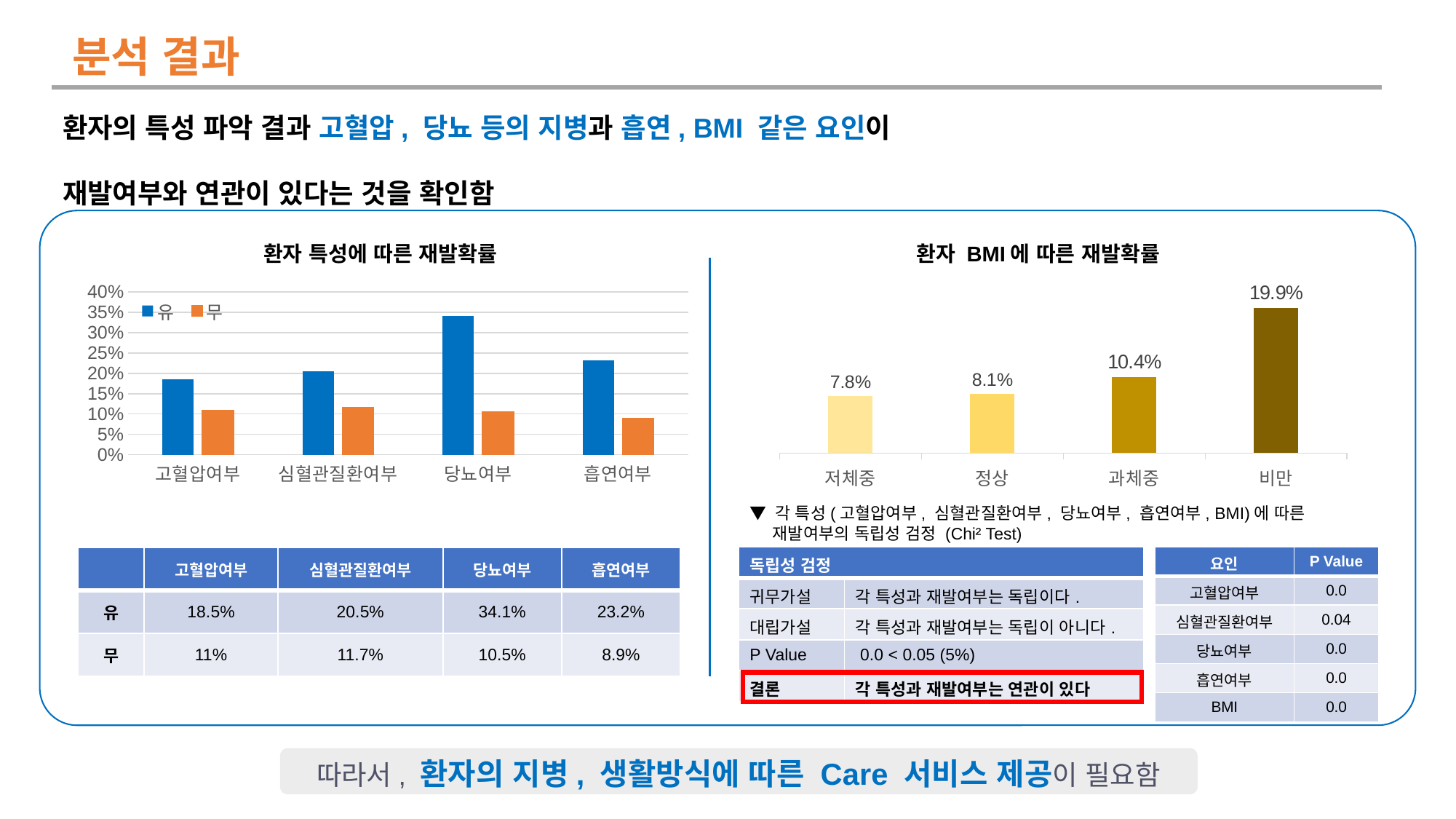

분석 결과
환자의 특성 파악 결과 고혈압, 당뇨 등의 지병과 흡연, BMI 같은 요인이
재발여부와 연관이 있다는 것을 확인함

환자 특성에 따른 재발확률
환자 BMI에 따른 재발확률

### Chart

| Category | BMI지수 |
|---|---|
| 저체중 | 0.078 |
| 정상 | 0.081 |
| 과체중 | 0.104 |
| 비만 | 0.199 |

### Chart

| Category | 유 | 무 |
|---|---|---|
| 고혈압여부 | 0.185 | 0.11 |
| 심혈관질환여부 | 0.205 | 0.117 |
| 당뇨여부 | 0.341 | 0.105 |
| 흡연여부 | 0.232 | 0.089 |
▼ 각 특성(고혈압여부, 심혈관질환여부, 당뇨여부, 흡연여부, BMI)에 따른
    재발여부의 독립성 검정 (Chi² Test)
| 독립성 검정 |  |
| --- | --- |
| 귀무가설 | 각 특성과 재발여부는 독립이다. |
| 대립가설 | 각 특성과 재발여부는 독립이 아니다. |
| P Value | 0.0 < 0.05 (5%) |
| 결론 | 각 특성과 재발여부는 연관이 있다 |
| 요인 | P Value |
| --- | --- |
| 고혈압여부 | 0.0 |
| 심혈관질환여부 | 0.04 |
| 당뇨여부 | 0.0 |
| 흡연여부 | 0.0 |
| BMI | 0.0 |
|  | 고혈압여부 | 심혈관질환여부 | 당뇨여부 | 흡연여부 |
| --- | --- | --- | --- | --- |
| 유 | 18.5% | 20.5% | 34.1% | 23.2% |
| 무 | 11% | 11.7% | 10.5% | 8.9% |

따라서, 환자의 지병, 생활방식에 따른 Care 서비스 제공이 필요함